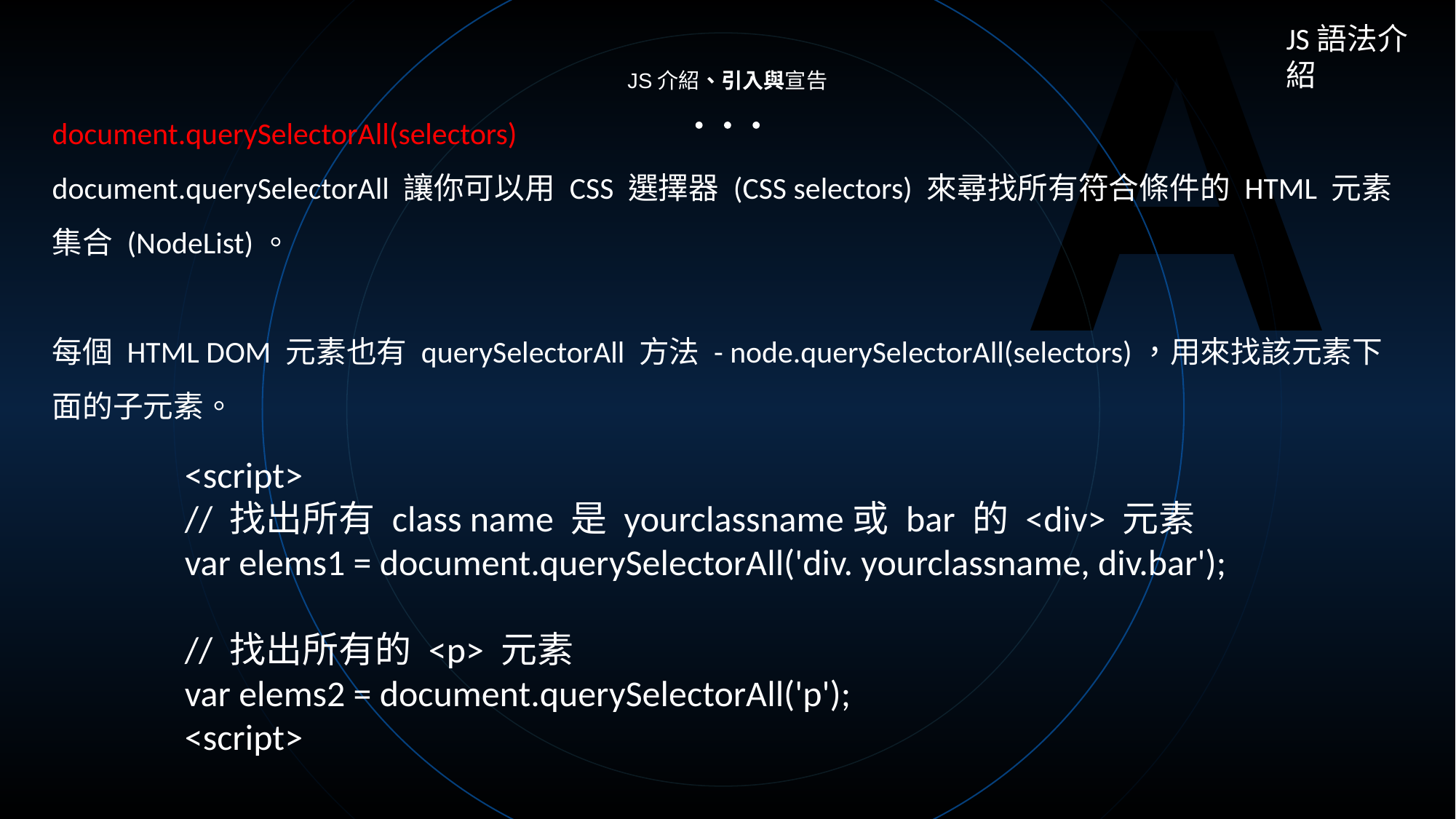

A

JS語法介紹

JS介紹、引入與宣告
document.querySelectorAll(selectors)
document.querySelectorAll 讓你可以用 CSS 選擇器 (CSS selectors) 來尋找所有符合條件的 HTML 元素集合 (NodeList)。

每個 HTML DOM 元素也有 querySelectorAll 方法 - node.querySelectorAll(selectors)，用來找該元素下面的子元素。

<script>
// 找出所有 class name 是 yourclassname或 bar 的 <div> 元素
var elems1 = document.querySelectorAll('div. yourclassname, div.bar');

// 找出所有的 <p> 元素
var elems2 = document.querySelectorAll('p');
<script>